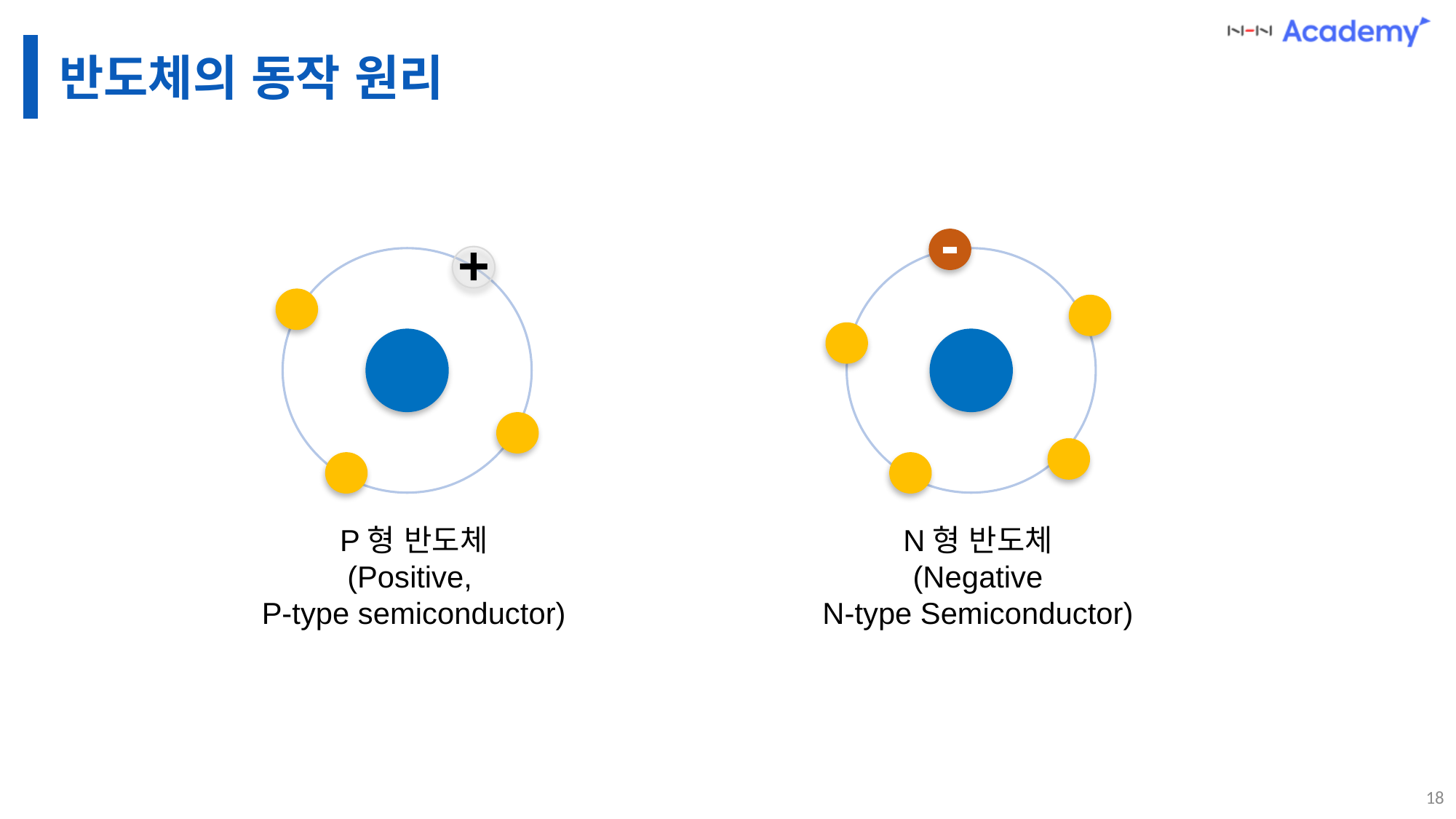

# 반도체의 동작 원리
-
+

P형 반도체
(Positive,
P-type semiconductor)
N형 반도체
(Negative
N-type Semiconductor)
18